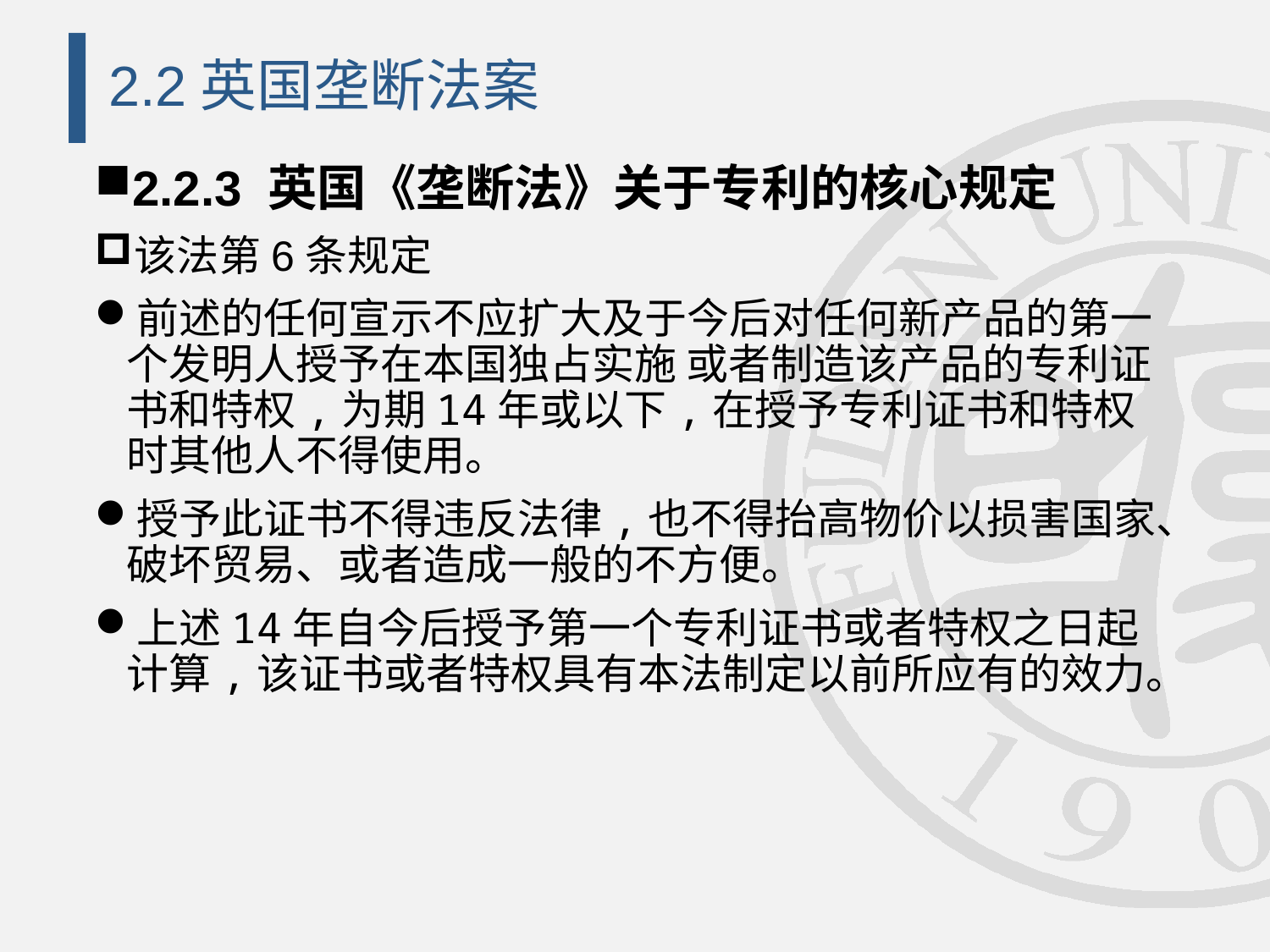

# 2.2英国垄断法案
2.2.3 英国《垄断法》关于专利的核心规定
该法第6条规定
前述的任何宣示不应扩大及于今后对任何新产品的第一个发明人授予在本国独占实施 或者制造该产品的专利证书和特权,为期14年或以下,在授予专利证书和特权时其他人不得使用。
授予此证书不得违反法律,也不得抬高物价以损害国家、破坏贸易、或者造成一般的不方便。
上述14年自今后授予第一个专利证书或者特权之日起计算,该证书或者特权具有本法制定以前所应有的效力。